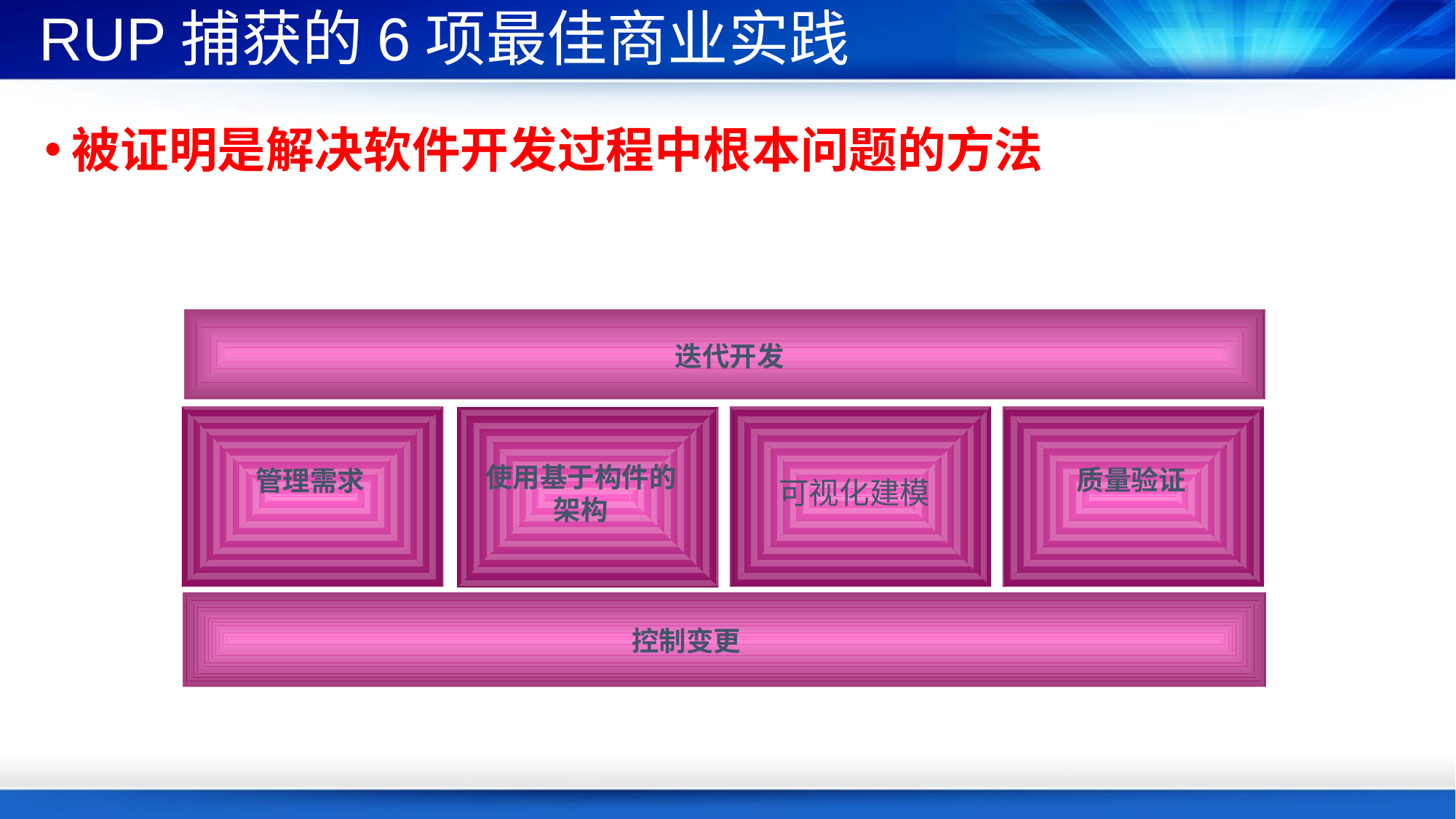

# RUP捕获的6项最佳商业实践
被证明是解决软件开发过程中根本问题的方法

迭代开发

使用基于构件的架构
质量验证
管理需求
可视化建模

控制变更